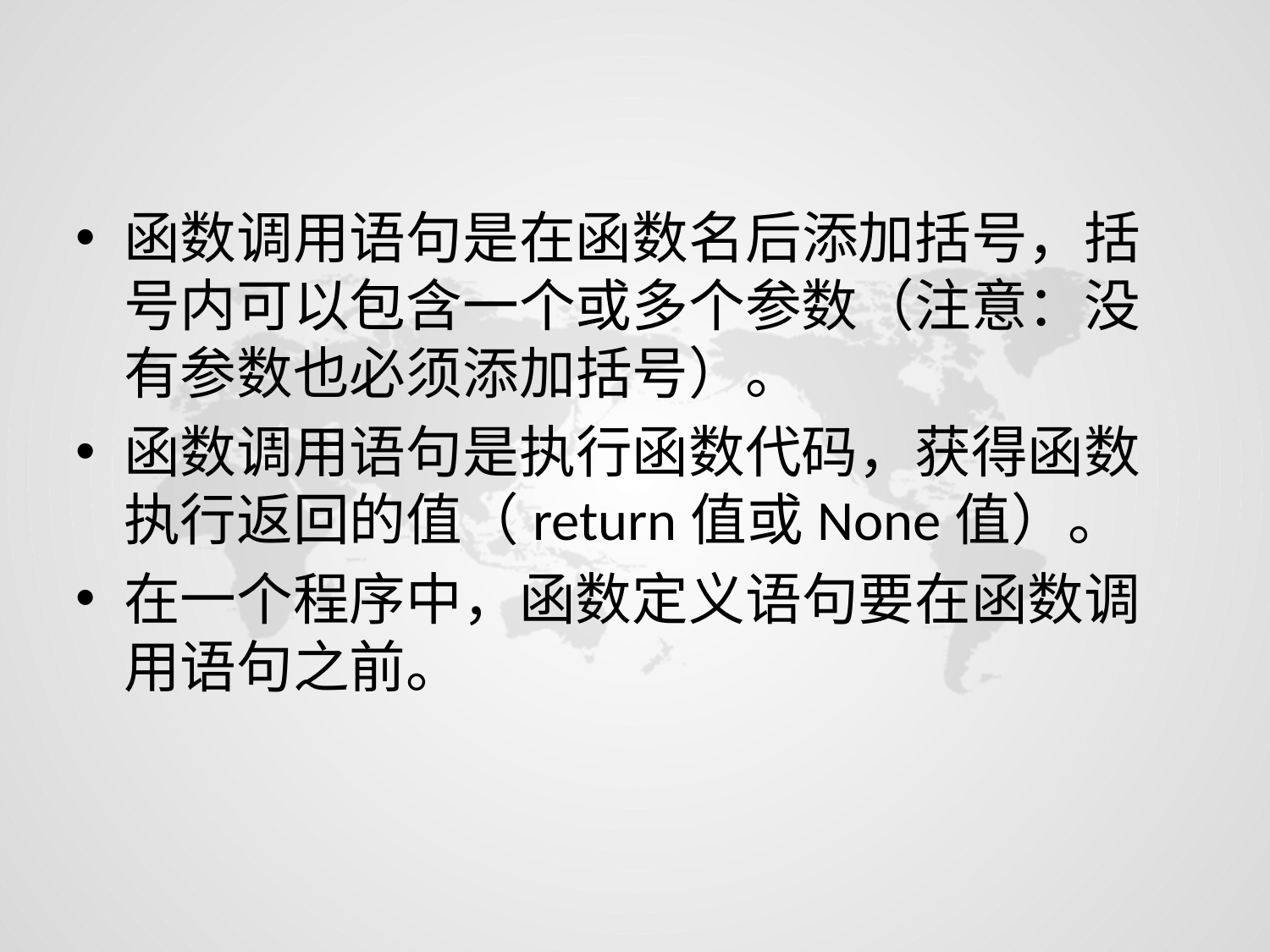

函数调用语句是在函数名后添加括号，括号内可以包含一个或多个参数（注意：没有参数也必须添加括号）。
函数调用语句是执行函数代码，获得函数执行返回的值（return值或None值）。
在一个程序中，函数定义语句要在函数调用语句之前。